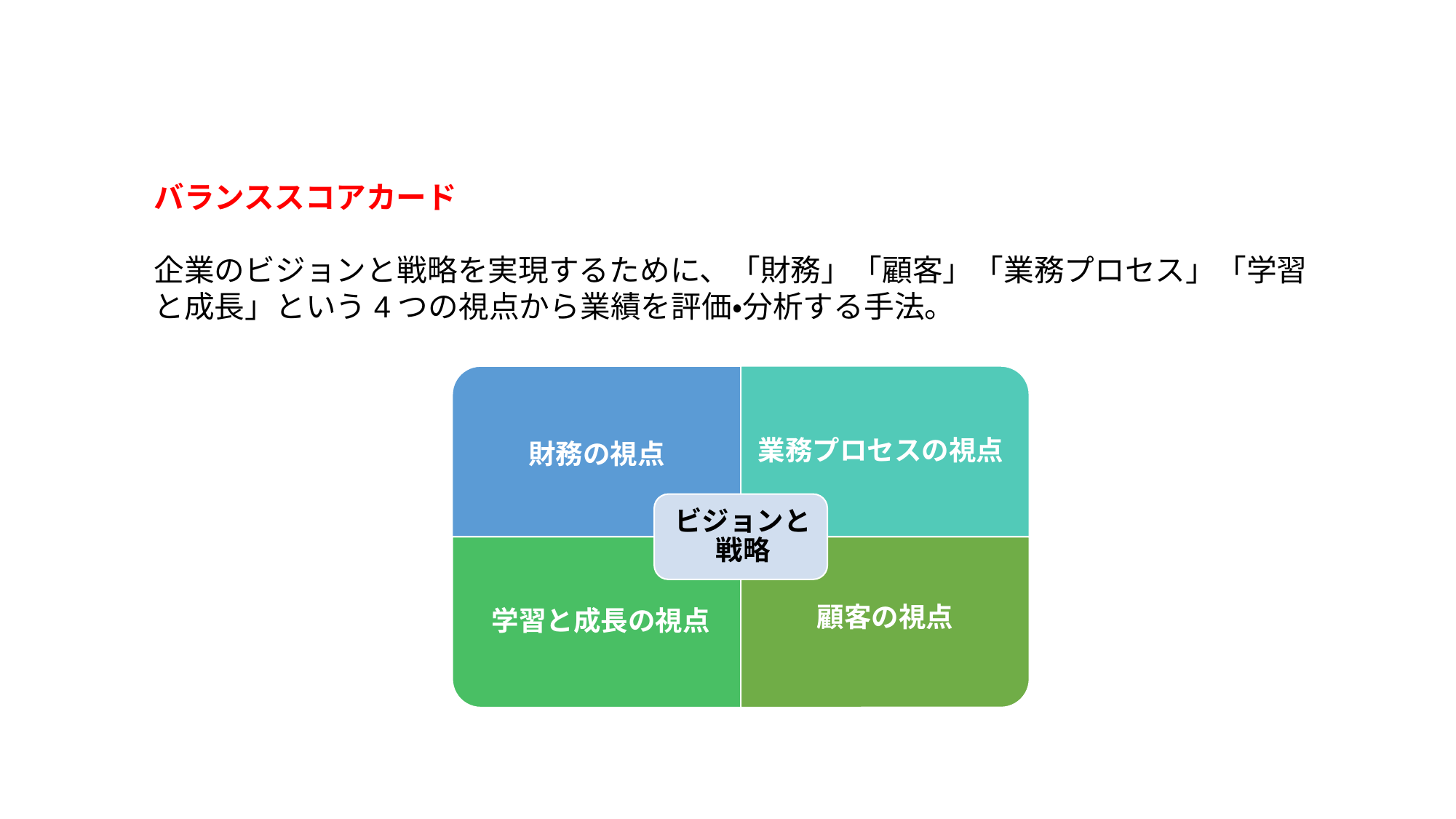

バランススコアカード

企業のビジョンと戦略を実現するために、「財務」「顧客」「業務プロセス」「学習と成長」という4つの視点から業績を評価・分析する手法。
財務の視点
業務プロセスの視点
学習と成長の視点
顧客の視点
ビジョンと戦略